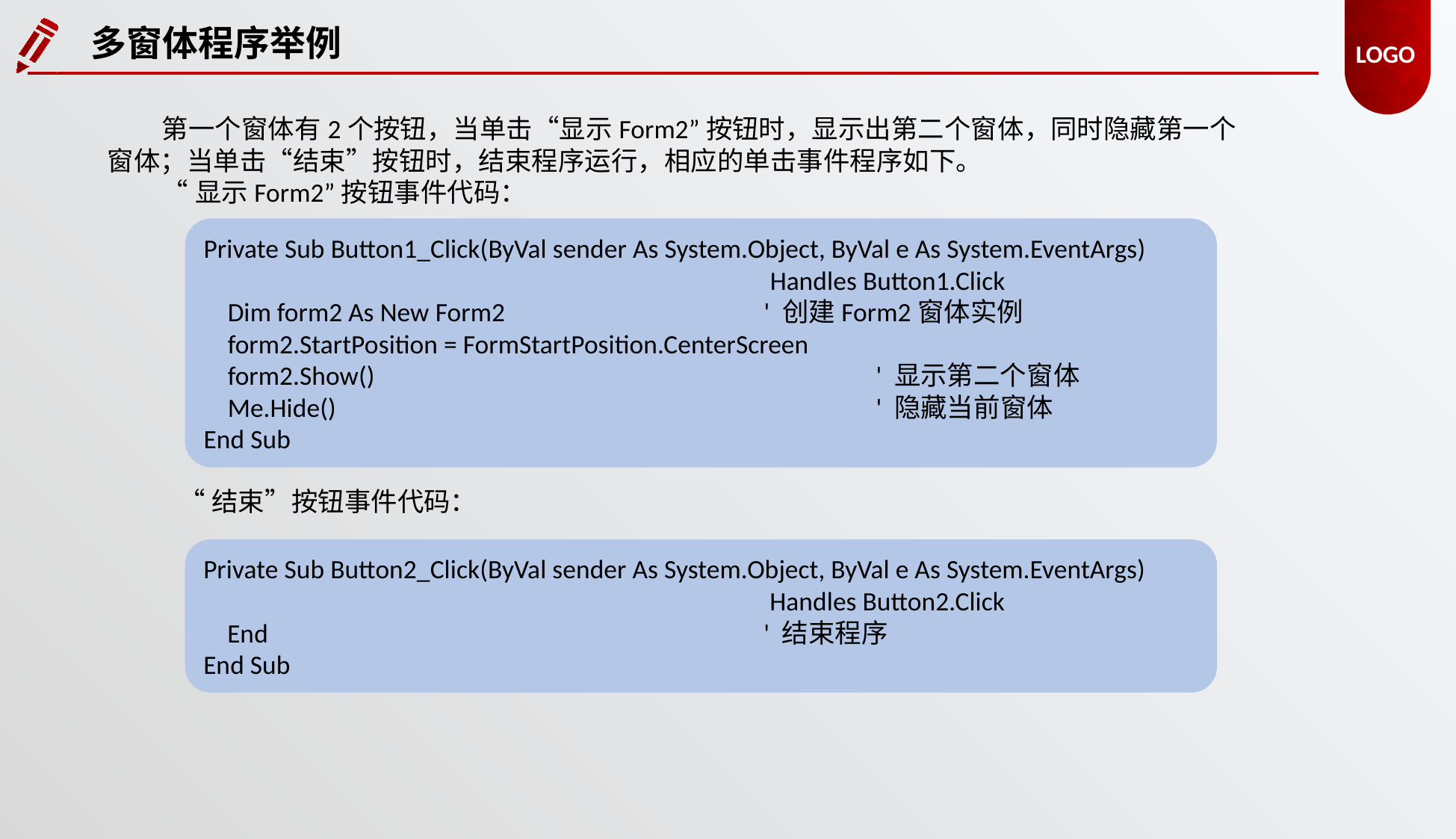

多窗体程序举例
第一个窗体有2个按钮，当单击“显示Form2”按钮时，显示出第二个窗体，同时隐藏第一个窗体；当单击“结束”按钮时，结束程序运行，相应的单击事件程序如下。
“显示Form2”按钮事件代码：
Private Sub Button1_Click(ByVal sender As System.Object, ByVal e As System.EventArgs)
					 Handles Button1.Click
    Dim form2 As New Form2 			' 创建Form2窗体实例
    form2.StartPosition = FormStartPosition.CenterScreen
    form2.Show() 					' 显示第二个窗体
    Me.Hide() 					' 隐藏当前窗体
End Sub
“结束”按钮事件代码：
Private Sub Button2_Click(ByVal sender As System.Object, ByVal e As System.EventArgs)
					 Handles Button2.Click
    End 					' 结束程序
End Sub